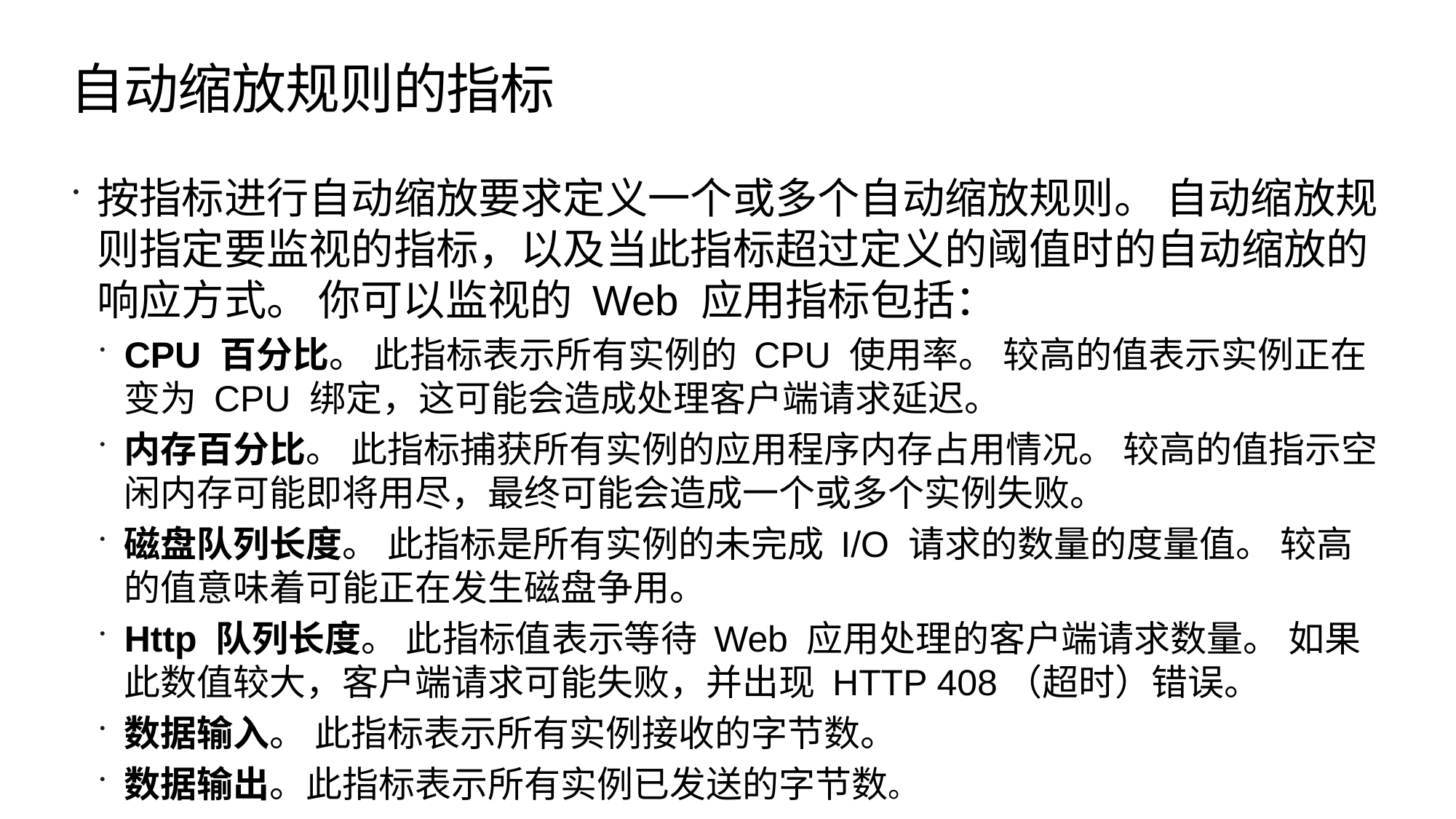

# 自动缩放规则的指标
按指标进行自动缩放要求定义一个或多个自动缩放规则。 自动缩放规则指定要监视的指标，以及当此指标超过定义的阈值时的自动缩放的响应方式。 你可以监视的 Web 应用指标包括：
CPU 百分比。 此指标表示所有实例的 CPU 使用率。 较高的值表示实例正在变为 CPU 绑定，这可能会造成处理客户端请求延迟。
内存百分比。 此指标捕获所有实例的应用程序内存占用情况。 较高的值指示空闲内存可能即将用尽，最终可能会造成一个或多个实例失败。
磁盘队列长度。 此指标是所有实例的未完成 I/O 请求的数量的度量值。 较高的值意味着可能正在发生磁盘争用。
Http 队列长度。 此指标值表示等待 Web 应用处理的客户端请求数量。 如果此数值较大，客户端请求可能失败，并出现 HTTP 408（超时）错误。
数据输入。 此指标表示所有实例接收的字节数。
数据输出。此指标表示所有实例已发送的字节数。